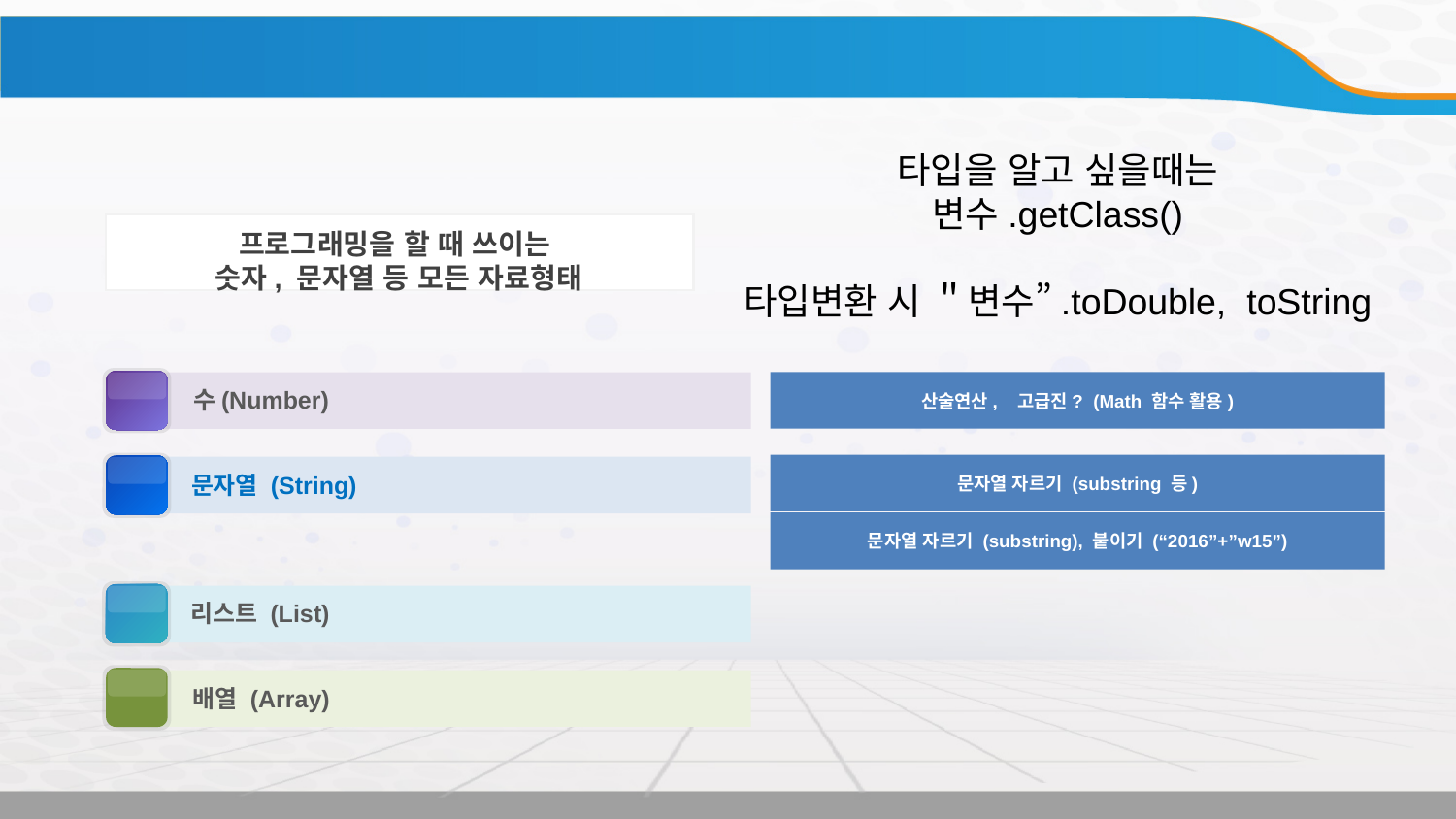

REVIEW - 3. Scala 자료형
타입을 알고 싶을때는
변수.getClass()

타입변환 시 ＂변수”.toDouble,  toString

프로그래밍을 할 때 쓰이는
숫자, 문자열 등 모든 자료형태

1

수(Number)
산술연산,   고급진?  (Math 함수 활용)

2

문자열 (String)
문자열 자르기 (substring 등)
문자열 자르기 (substring), 붙이기 (“2016”+”w15”)

3

리스트 (List)

4

배열 (Array)